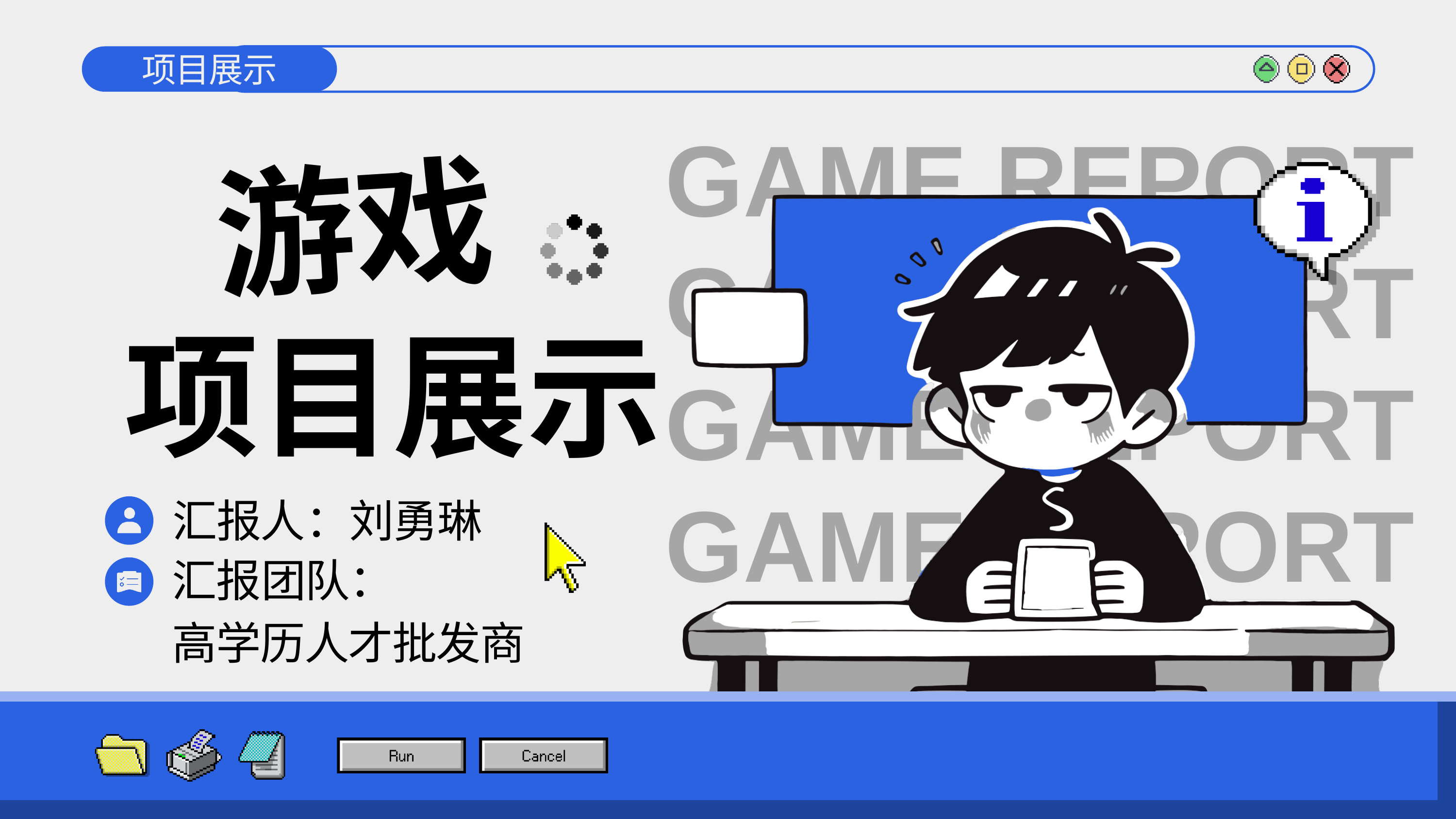

项目展示

游戏
GAME REPORT
GAME REPORT
GAME REPORT
GAME REPORT
WORK REPORT

项目展示
汇报人：刘勇琳

汇报团队：
高学历人才批发商